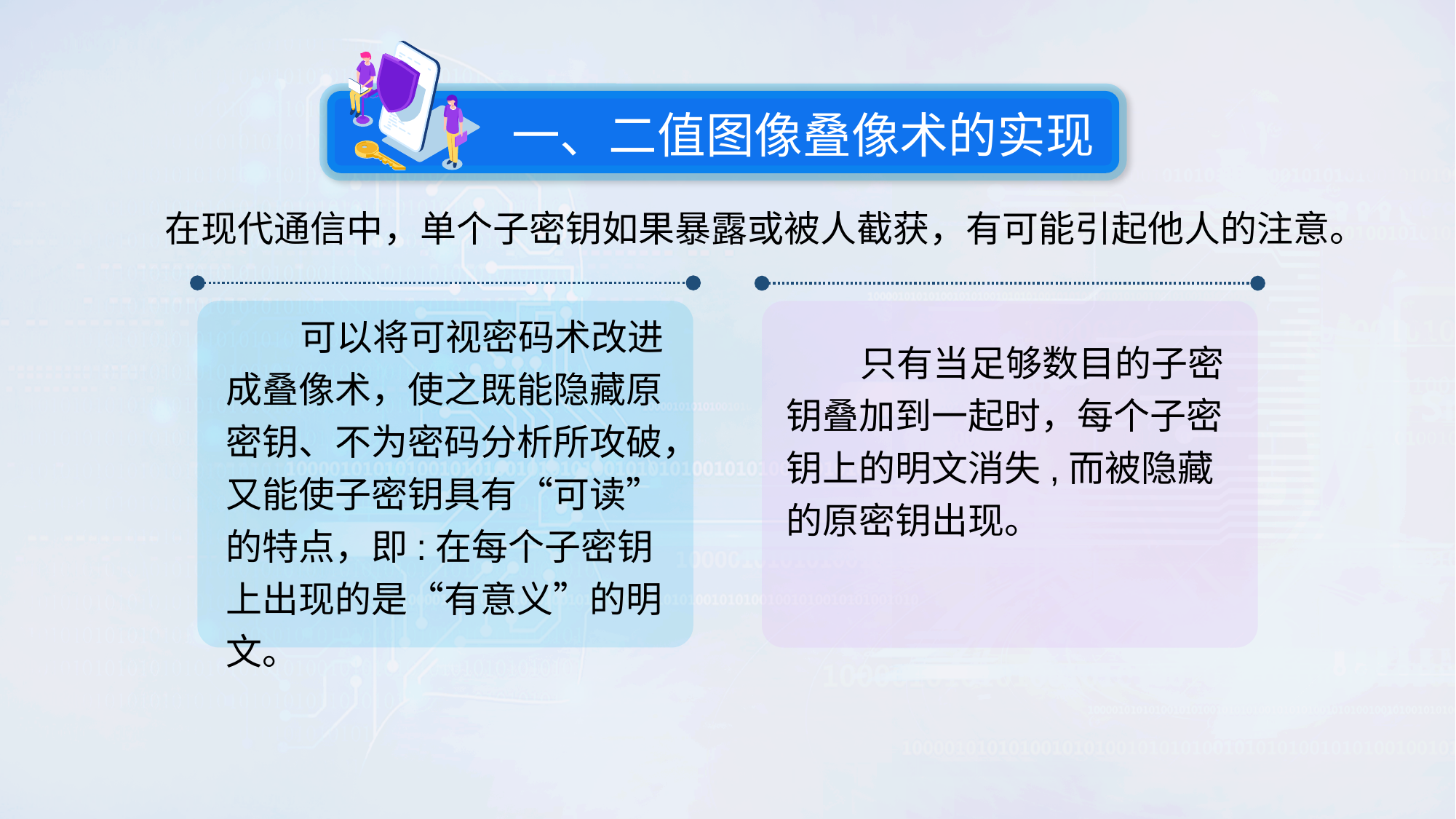

一、二值图像叠像术的实现
在现代通信中，单个子密钥如果暴露或被人截获，有可能引起他人的注意。

        可以将可视密码术改进成叠像术，使之既能隐藏原密钥、不为密码分析所攻破，又能使子密钥具有“可读”的特点，即:在每个子密钥上出现的是“有意义”的明文。
        只有当足够数目的子密钥叠加到一起时，每个子密钥上的明文消失,而被隐藏的原密钥出现。